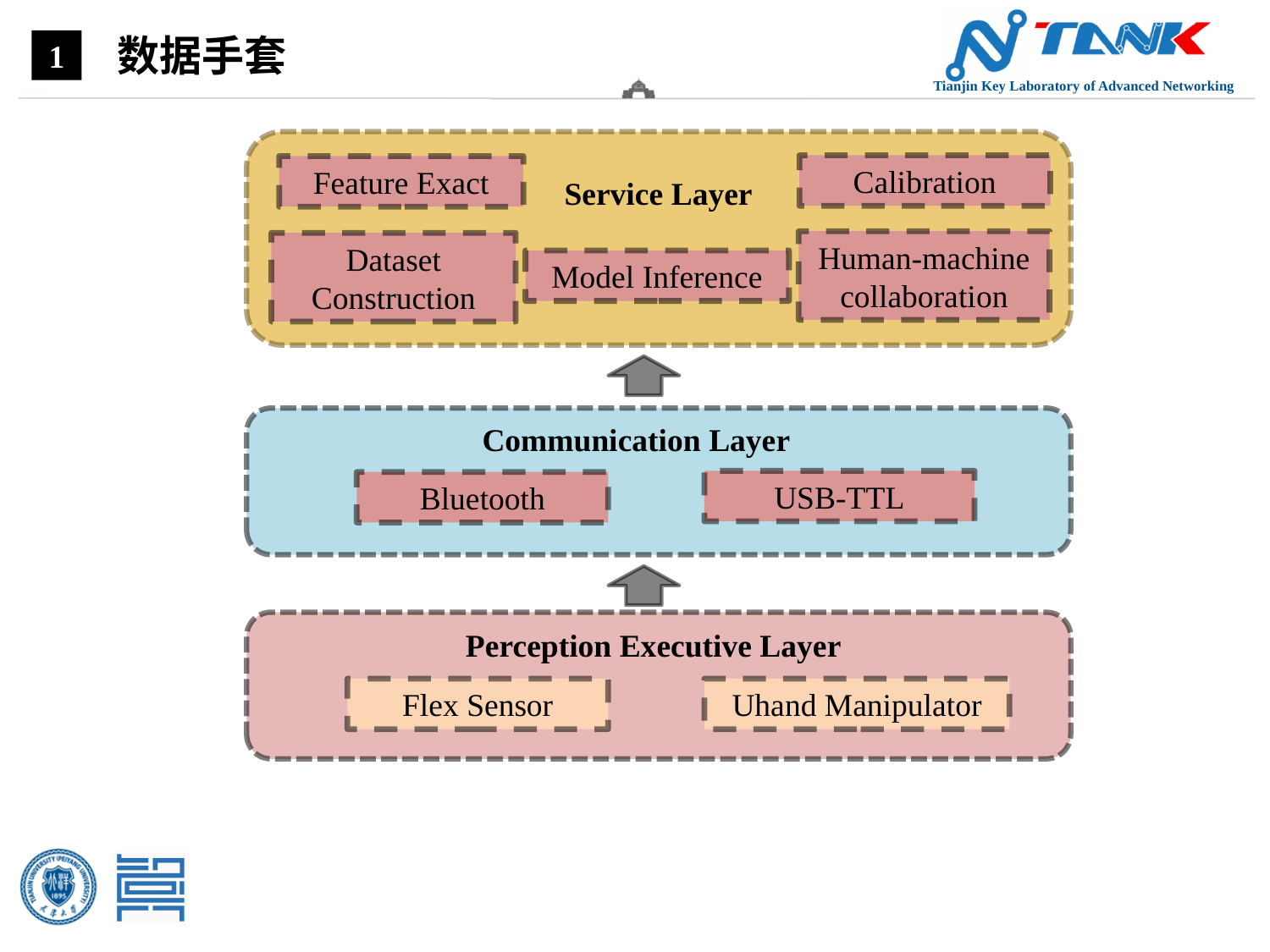

数据手套
1

Feature Exact
Service Layer
Dataset Construction
Model Inference
Calibration
Human-machine collaboration

Communication Layer
USB-TTL
Bluetooth

Perception Executive Layer
Flex Sensor
Uhand Manipulator